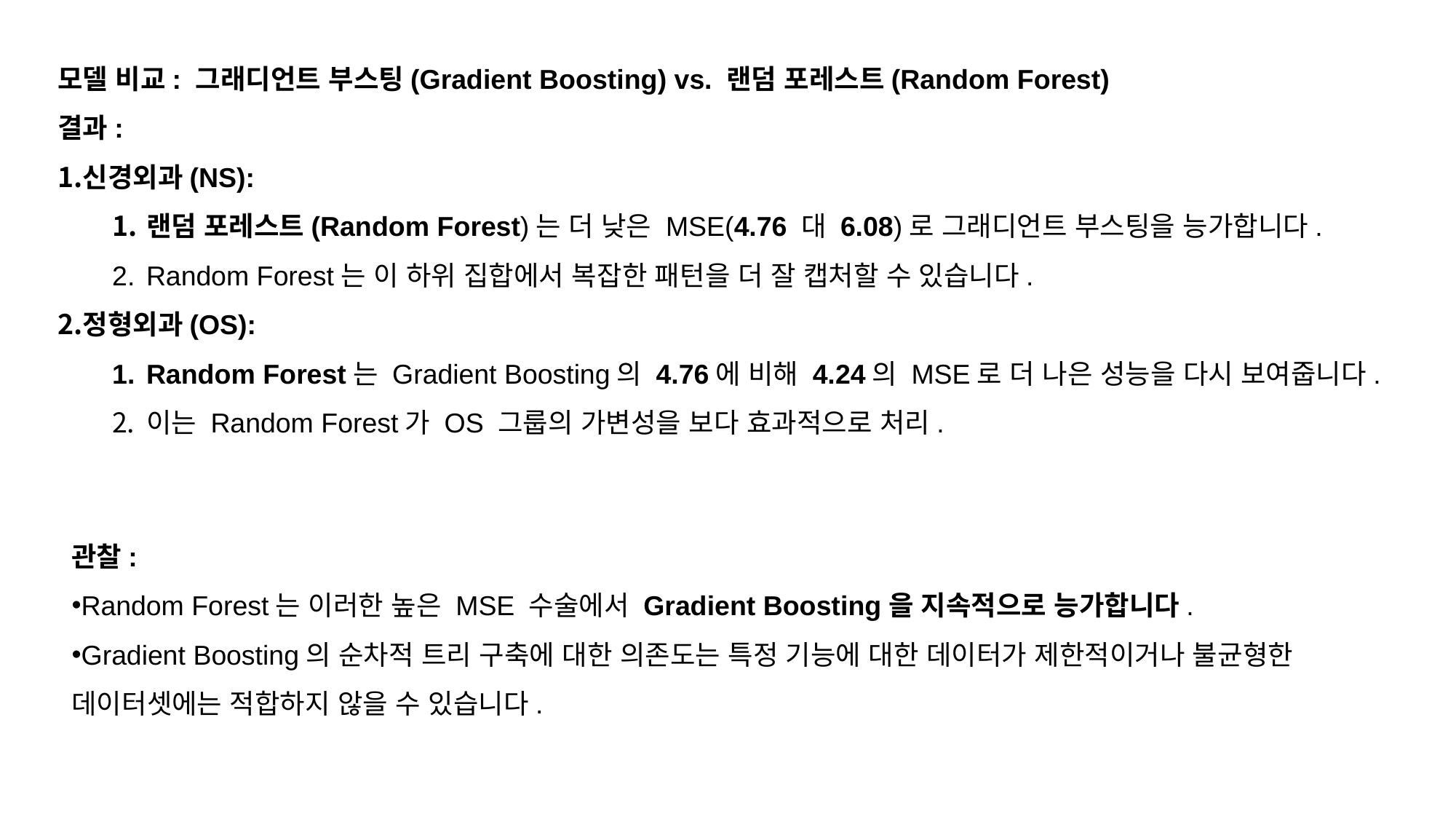

모델 비교: 그래디언트 부스팅(Gradient Boosting) vs. 랜덤 포레스트(Random Forest)
결과:
신경외과(NS):
랜덤 포레스트(Random Forest)는 더 낮은 MSE(4.76 대 6.08)로 그래디언트 부스팅을 능가합니다.
Random Forest는 이 하위 집합에서 복잡한 패턴을 더 잘 캡처할 수 있습니다.
정형외과(OS):
Random Forest는 Gradient Boosting의 4.76에 비해 4.24의 MSE로 더 나은 성능을 다시 보여줍니다.
이는 Random Forest가 OS 그룹의 가변성을 보다 효과적으로 처리.
관찰:
Random Forest는 이러한 높은 MSE 수술에서 Gradient Boosting을 지속적으로 능가합니다.
Gradient Boosting의 순차적 트리 구축에 대한 의존도는 특정 기능에 대한 데이터가 제한적이거나 불균형한 데이터셋에는 적합하지 않을 수 있습니다.